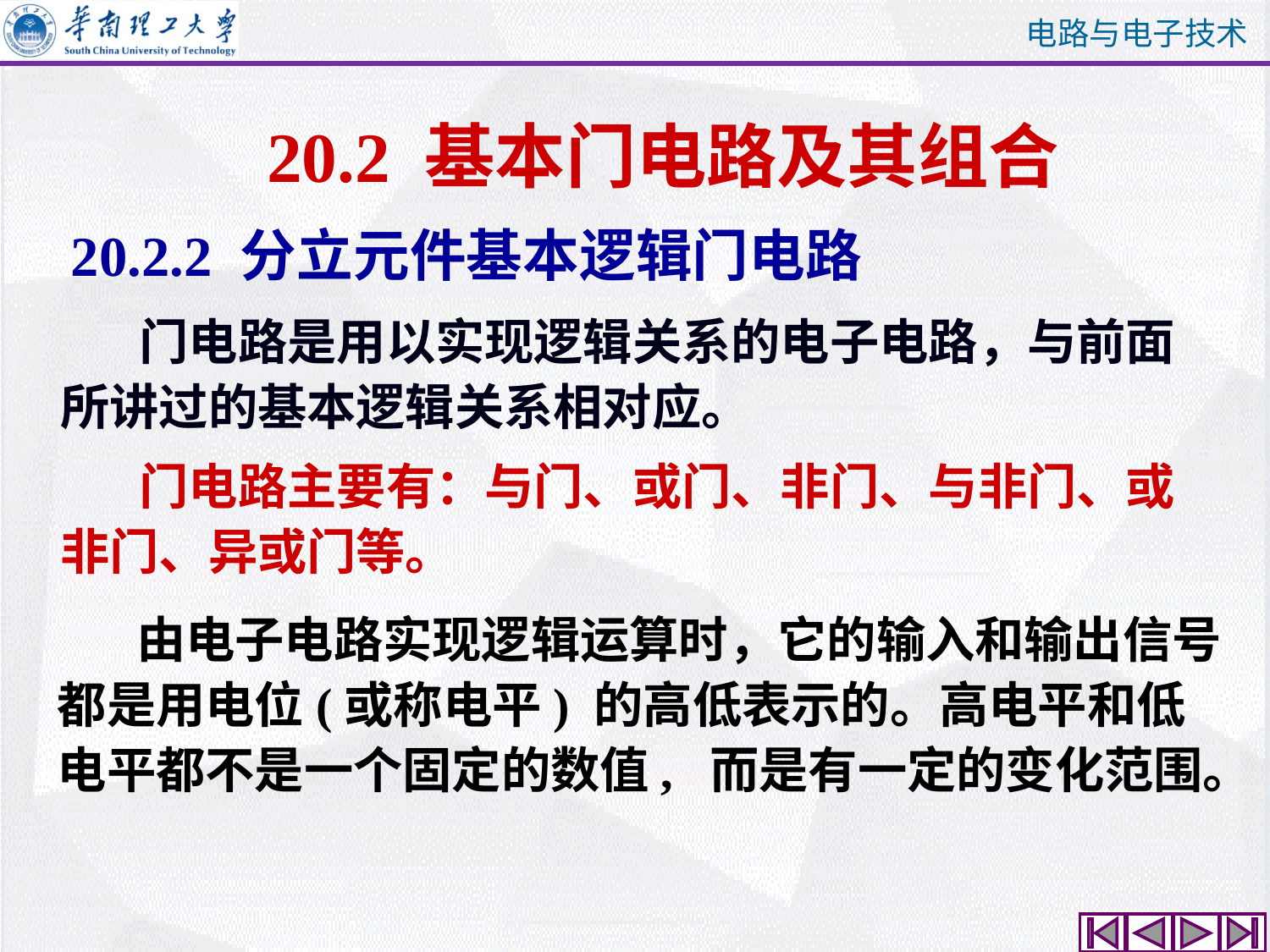

20.2 基本门电路及其组合
20.2.2 分立元件基本逻辑门电路
      门电路是用以实现逻辑关系的电子电路，与前面所讲过的基本逻辑关系相对应。
      门电路主要有：与门、或门、非门、与非门、或非门、异或门等。
      由电子电路实现逻辑运算时，它的输入和输出信号都是用电位(或称电平) 的高低表示的。高电平和低电平都不是一个固定的数值,  而是有一定的变化范围。